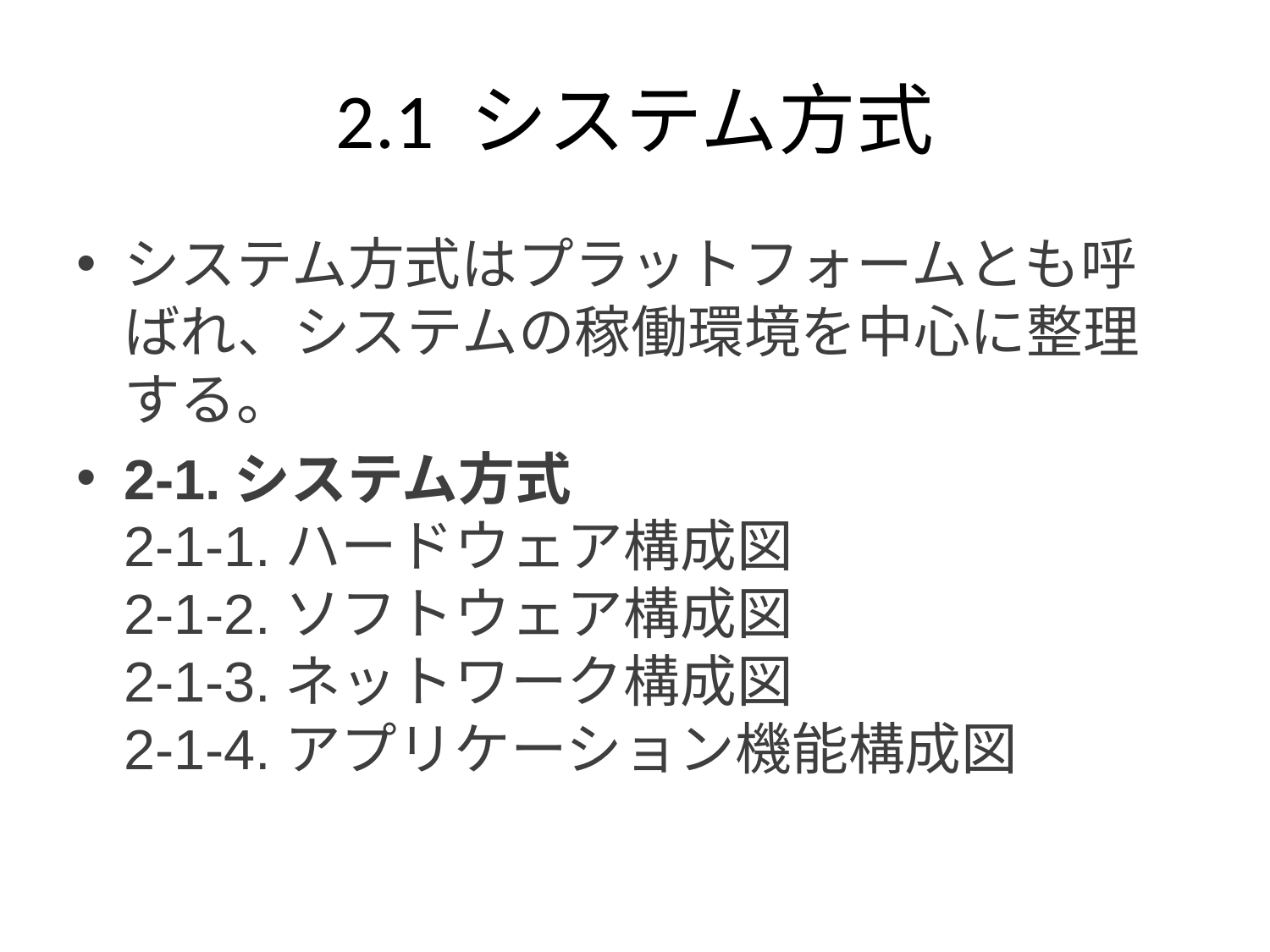

# 2.1 システム方式
システム方式はプラットフォームとも呼ばれ、システムの稼働環境を中心に整理する。
2-1.システム方式
2-1-1.ハードウェア構成図
2-1-2.ソフトウェア構成図
2-1-3.ネットワーク構成図
2-1-4.アプリケーション機能構成図